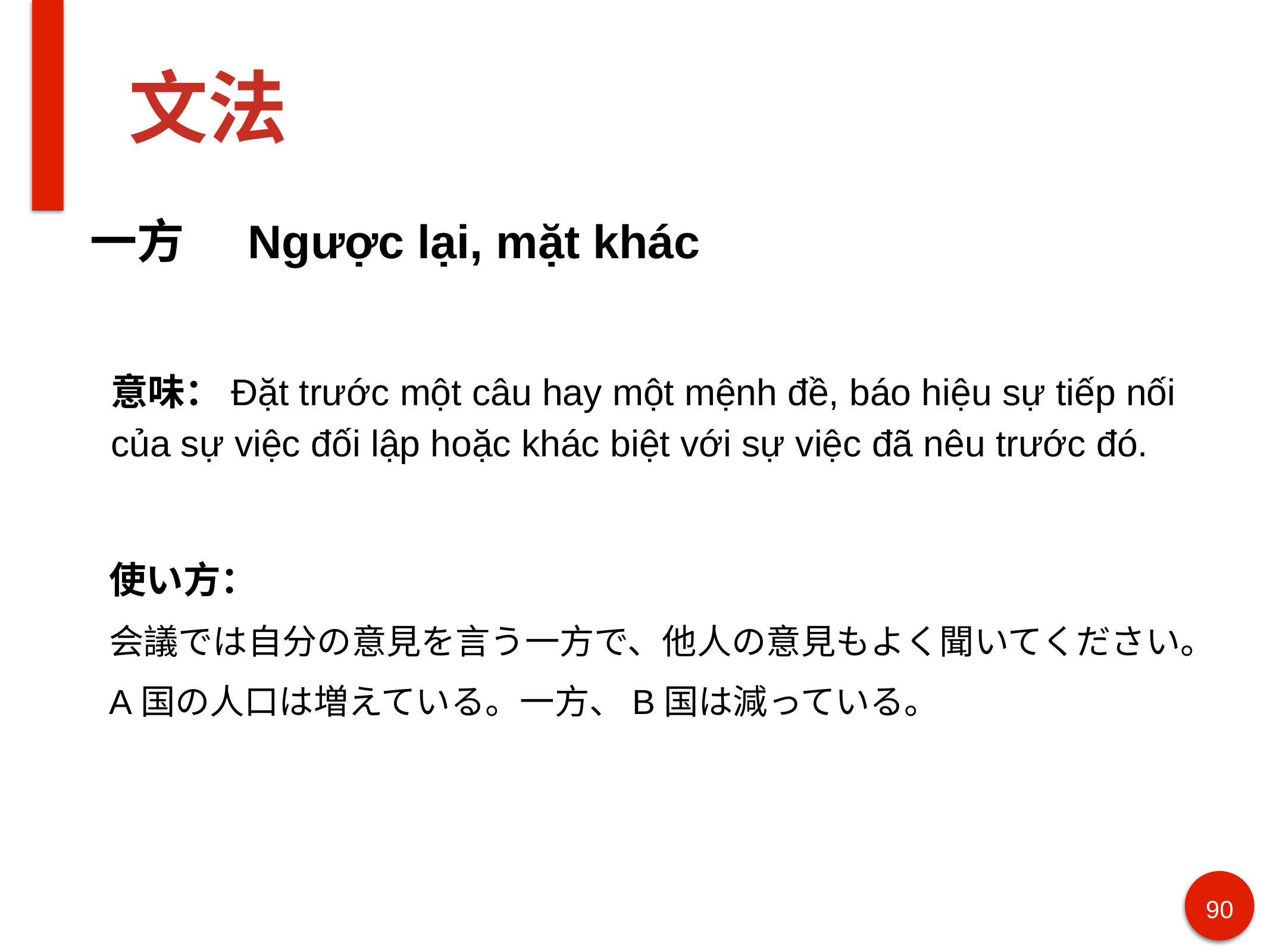

# 文法
一方    Ngược lại, mặt khác
意味：Đặt trước một câu hay một mệnh đề, báo hiệu sự tiếp nối của sự việc đối lập hoặc khác biệt với sự việc đã nêu trước đó.
使い方：
会議では自分の意見を言う一方で、他人の意見もよく聞いてください。
A国の人口は増えている。一方、B国は減っている。
90